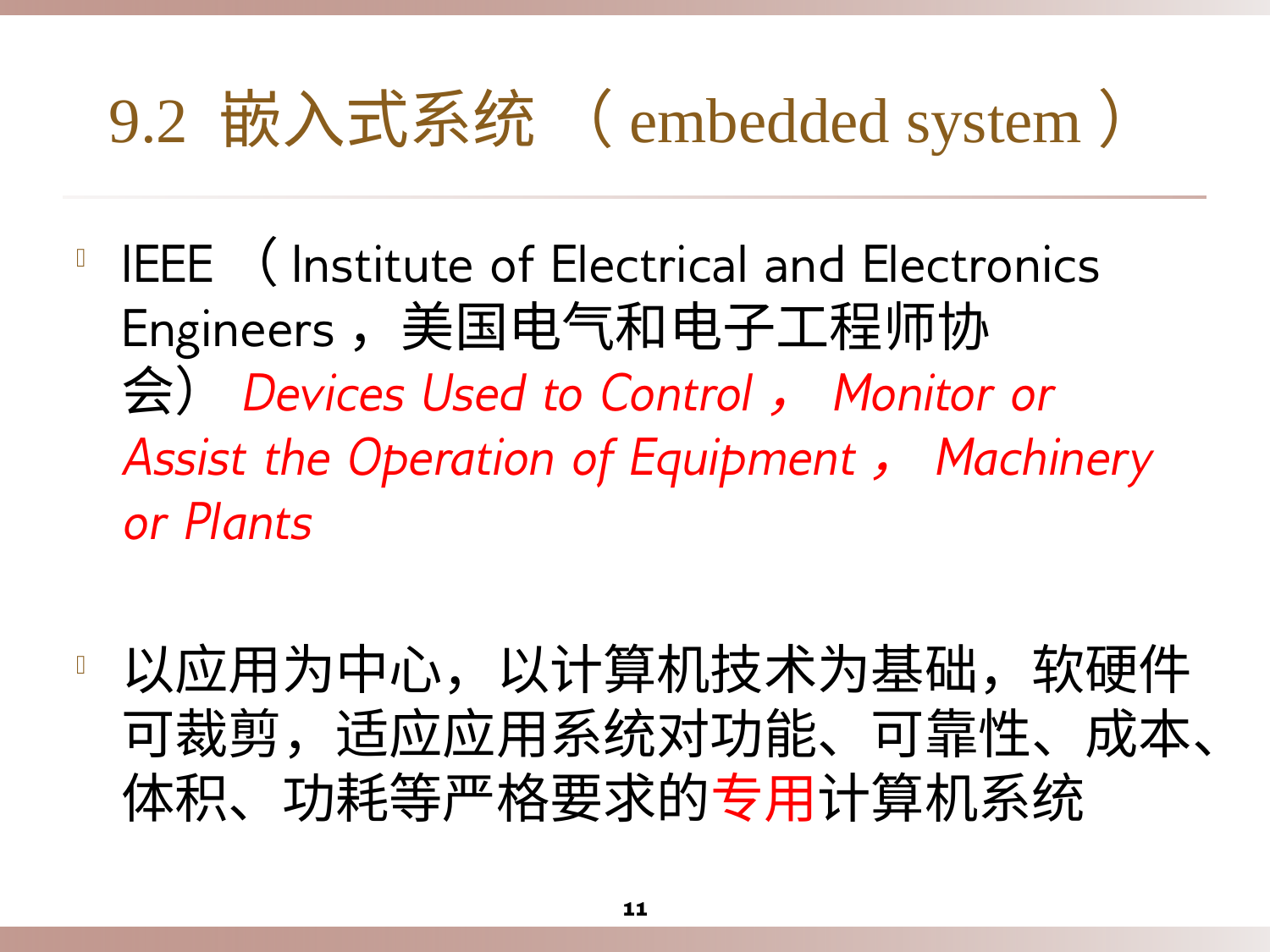

# 9.2 嵌入式系统 （embedded system）
IEEE（Institute of Electrical and Electronics Engineers，美国电气和电子工程师协会）Devices Used to Control，Monitor or Assist the Operation of Equipment，Machinery or Plants

以应用为中心，以计算机技术为基础，软硬件可裁剪，适应应用系统对功能、可靠性、成本、体积、功耗等严格要求的专用计算机系统

11